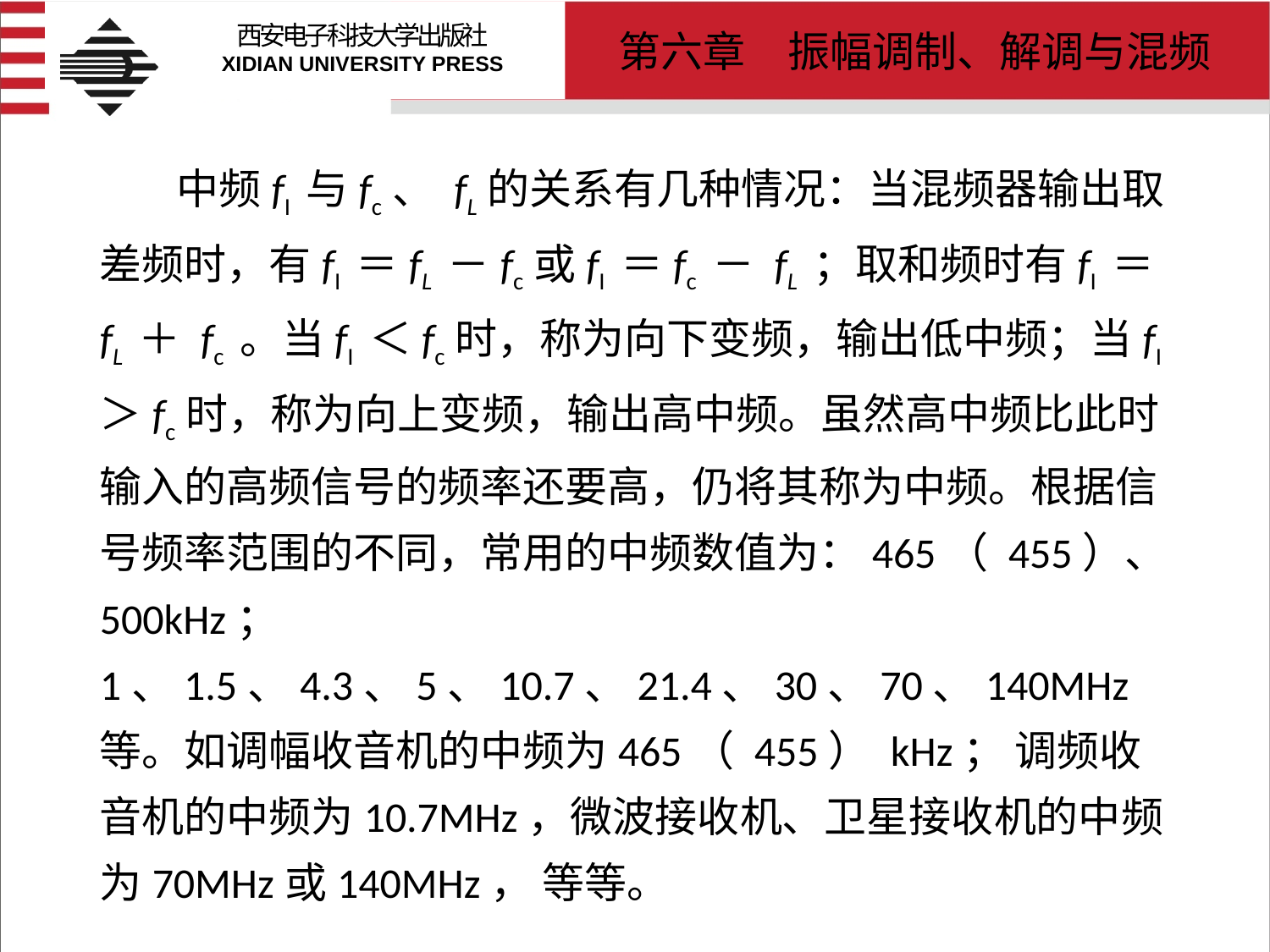

# 中频fI 与fc、 fL的关系有几种情况：当混频器输出取差频时，有fI ＝fL －fc或fI ＝fc － fL ；取和频时有fI ＝fL ＋ fc 。当fI ＜fc时，称为向下变频，输出低中频；当fI ＞fc时，称为向上变频，输出高中频。虽然高中频比此时输入的高频信号的频率还要高，仍将其称为中频。根据信号频率范围的不同，常用的中频数值为：465（ 455）、500kHz； 1、1.5、4.3、5、10.7、21.4、30、70、140MHz等。如调幅收音机的中频为465（ 455） kHz； 调频收音机的中频为10.7MHz，微波接收机、卫星接收机的中频为70MHz或140MHz， 等等。